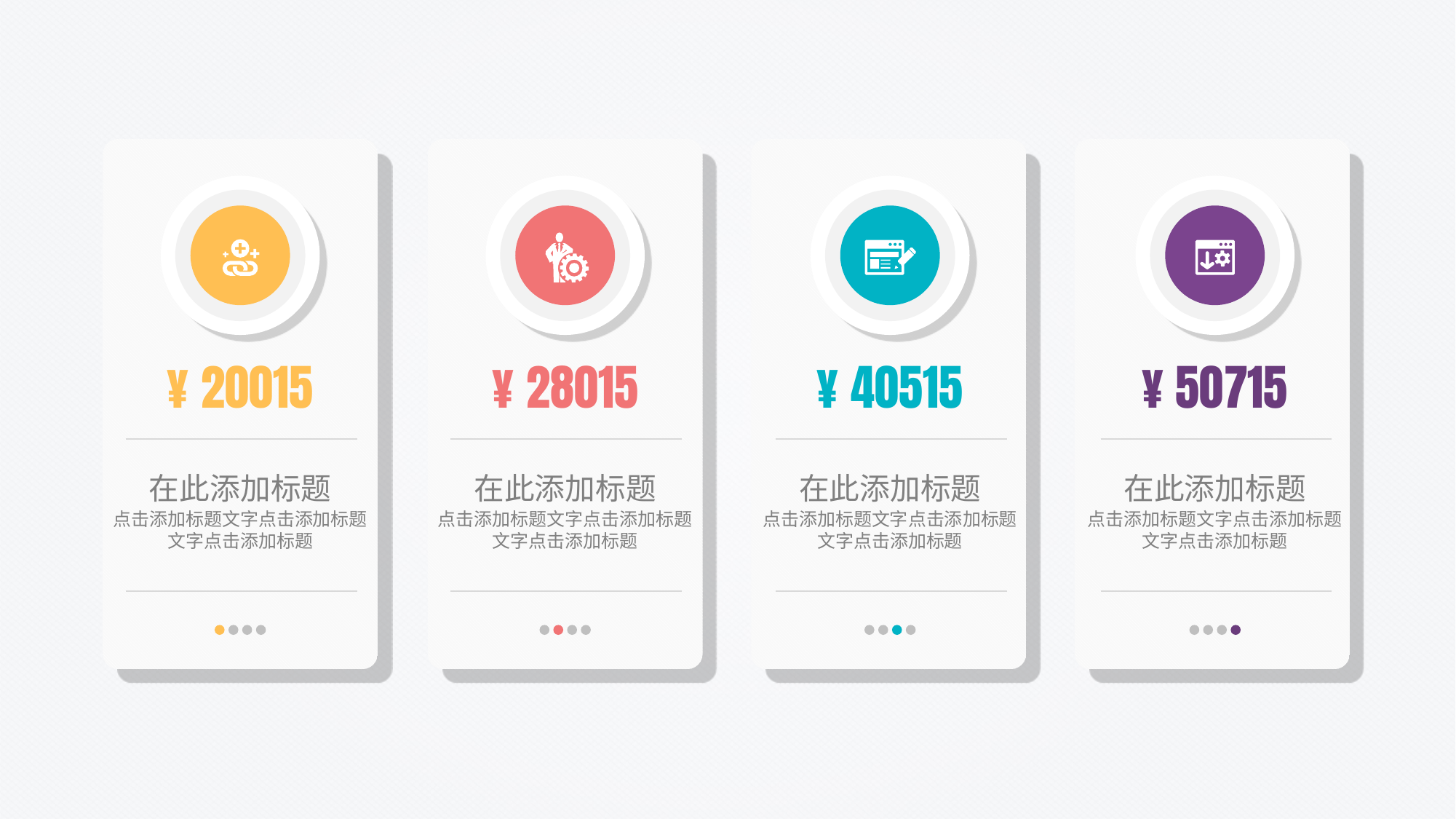

¥ 20015
在此添加标题
点击添加标题文字点击添加标题文字点击添加标题

¥ 28015
在此添加标题
点击添加标题文字点击添加标题文字点击添加标题

¥ 40515
在此添加标题
点击添加标题文字点击添加标题文字点击添加标题

¥ 50715
在此添加标题
点击添加标题文字点击添加标题文字点击添加标题